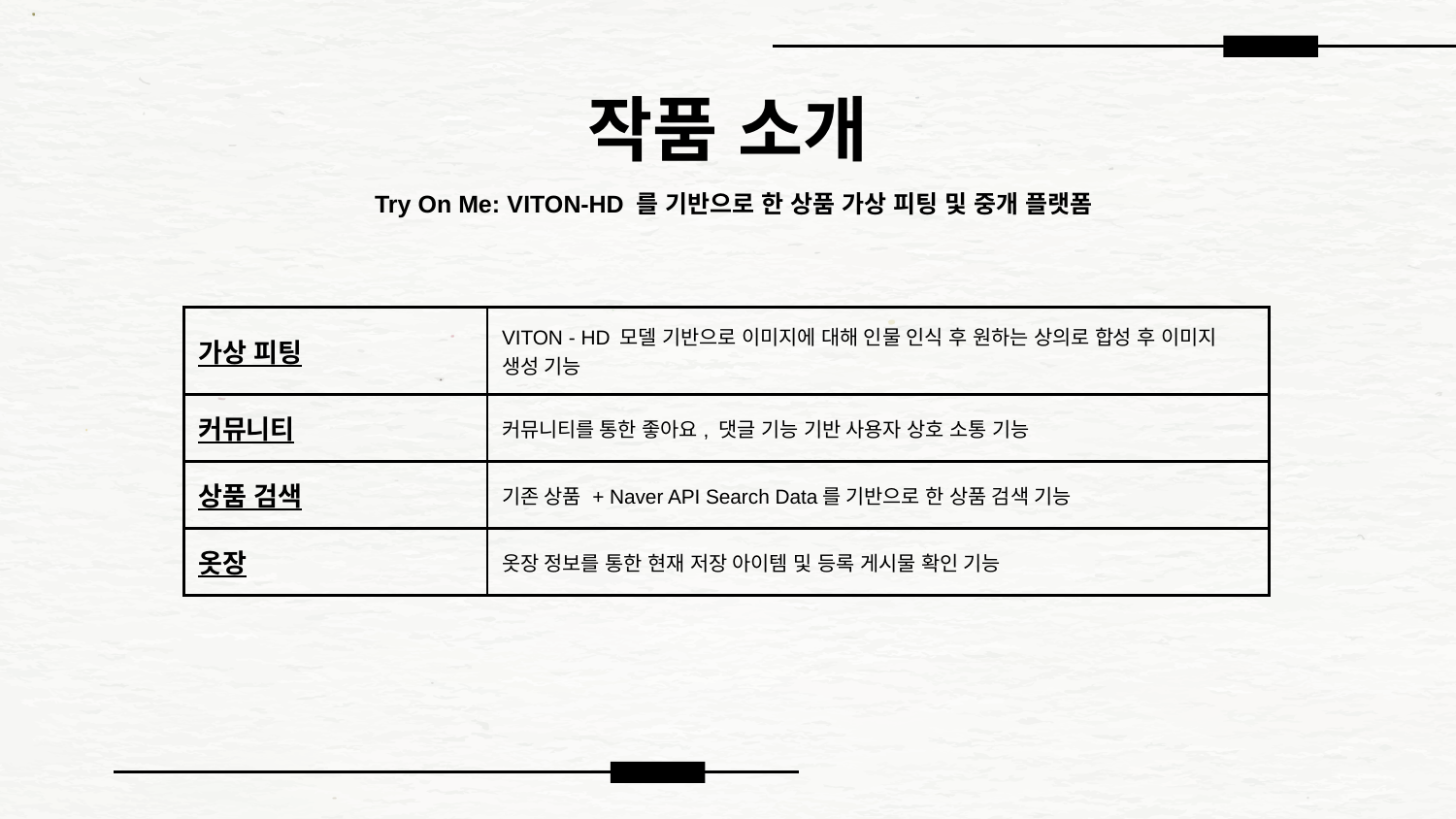

# 작품 소개
Try On Me: VITON-HD 를 기반으로 한 상품 가상 피팅 및 중개 플랫폼
| 가상 피팅 | VITON - HD 모델 기반으로 이미지에 대해 인물 인식 후 원하는 상의로 합성 후 이미지 생성 기능 |
| --- | --- |
| 커뮤니티 | 커뮤니티를 통한 좋아요, 댓글 기능 기반 사용자 상호 소통 기능 |
| 상품 검색 | 기존 상품 + Naver API Search Data를 기반으로 한 상품 검색 기능 |
| 옷장 | 옷장 정보를 통한 현재 저장 아이템 및 등록 게시물 확인 기능 |